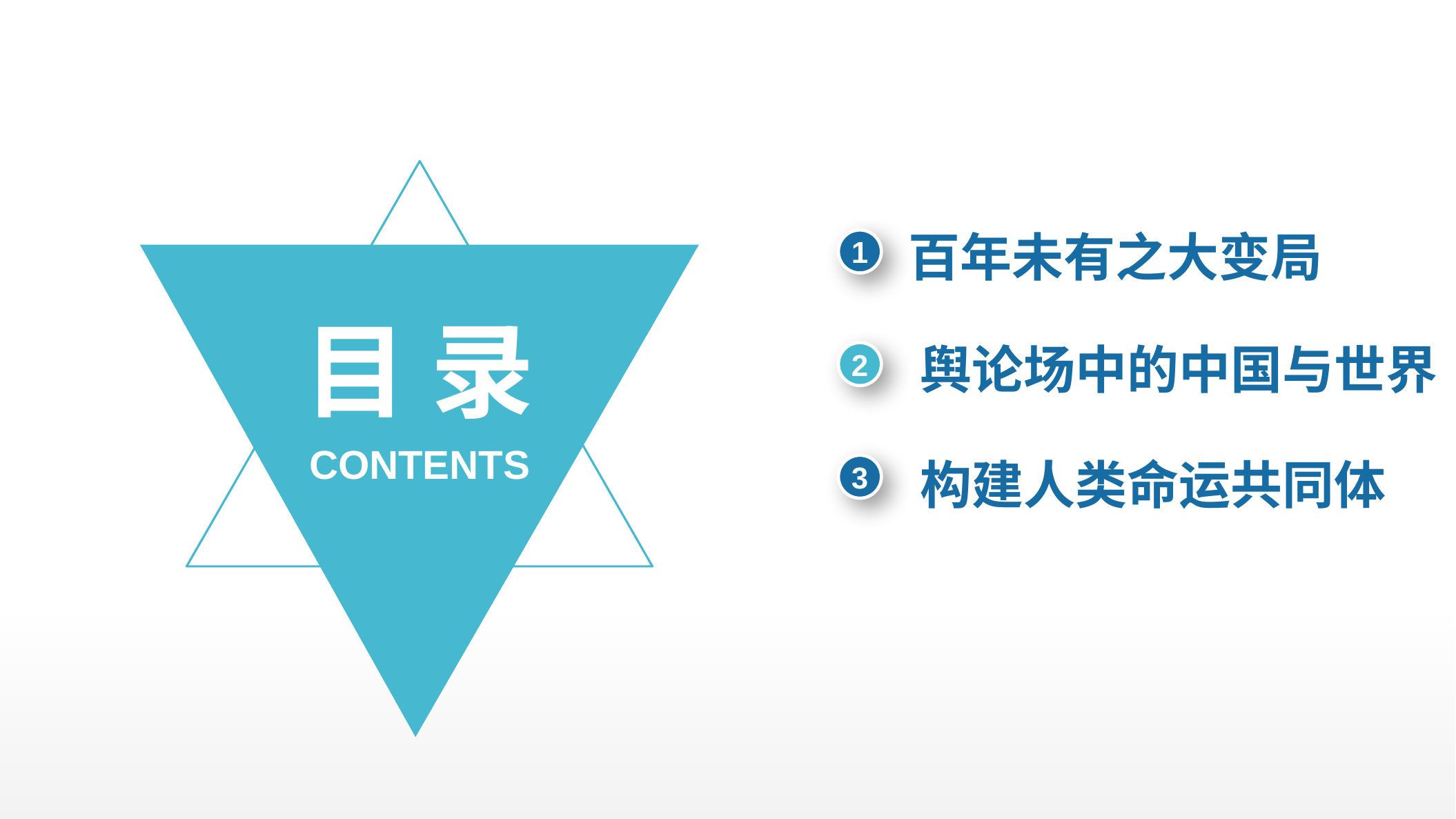

百年未有之大变局
1

目 录
舆论场中的中国与世界
2
CONTENTS
构建人类命运共同体
3